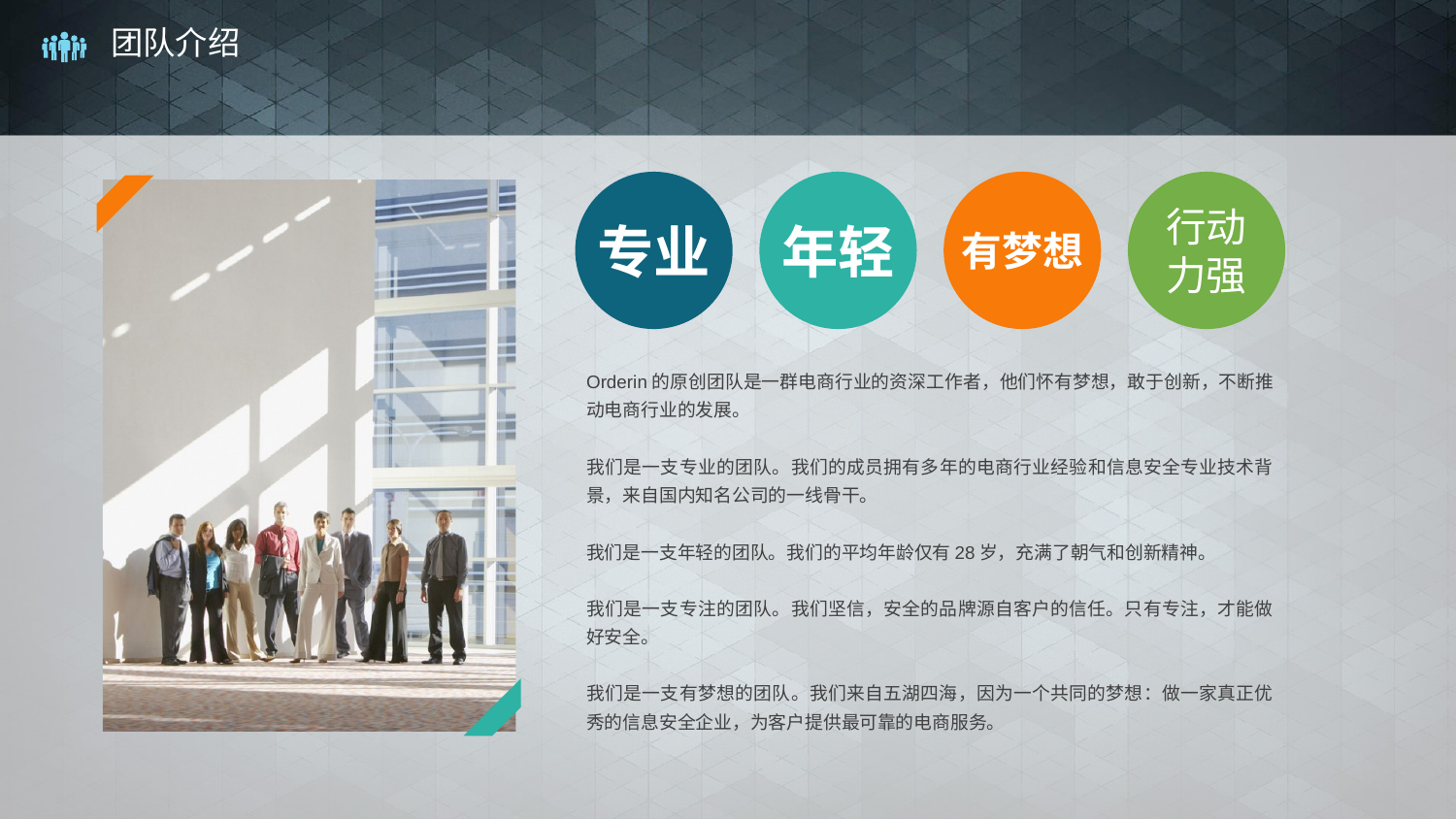

# 团队介绍

专业

年轻

有梦想

行动力强

Orderin的原创团队是一群电商行业的资深工作者，他们怀有梦想，敢于创新，不断推动电商行业的发展。

我们是一支专业的团队。我们的成员拥有多年的电商行业经验和信息安全专业技术背景，来自国内知名公司的一线骨干。

我们是一支年轻的团队。我们的平均年龄仅有28岁，充满了朝气和创新精神。

我们是一支专注的团队。我们坚信，安全的品牌源自客户的信任。只有专注，才能做好安全。

我们是一支有梦想的团队。我们来自五湖四海，因为一个共同的梦想：做一家真正优秀的信息安全企业，为客户提供最可靠的电商服务。